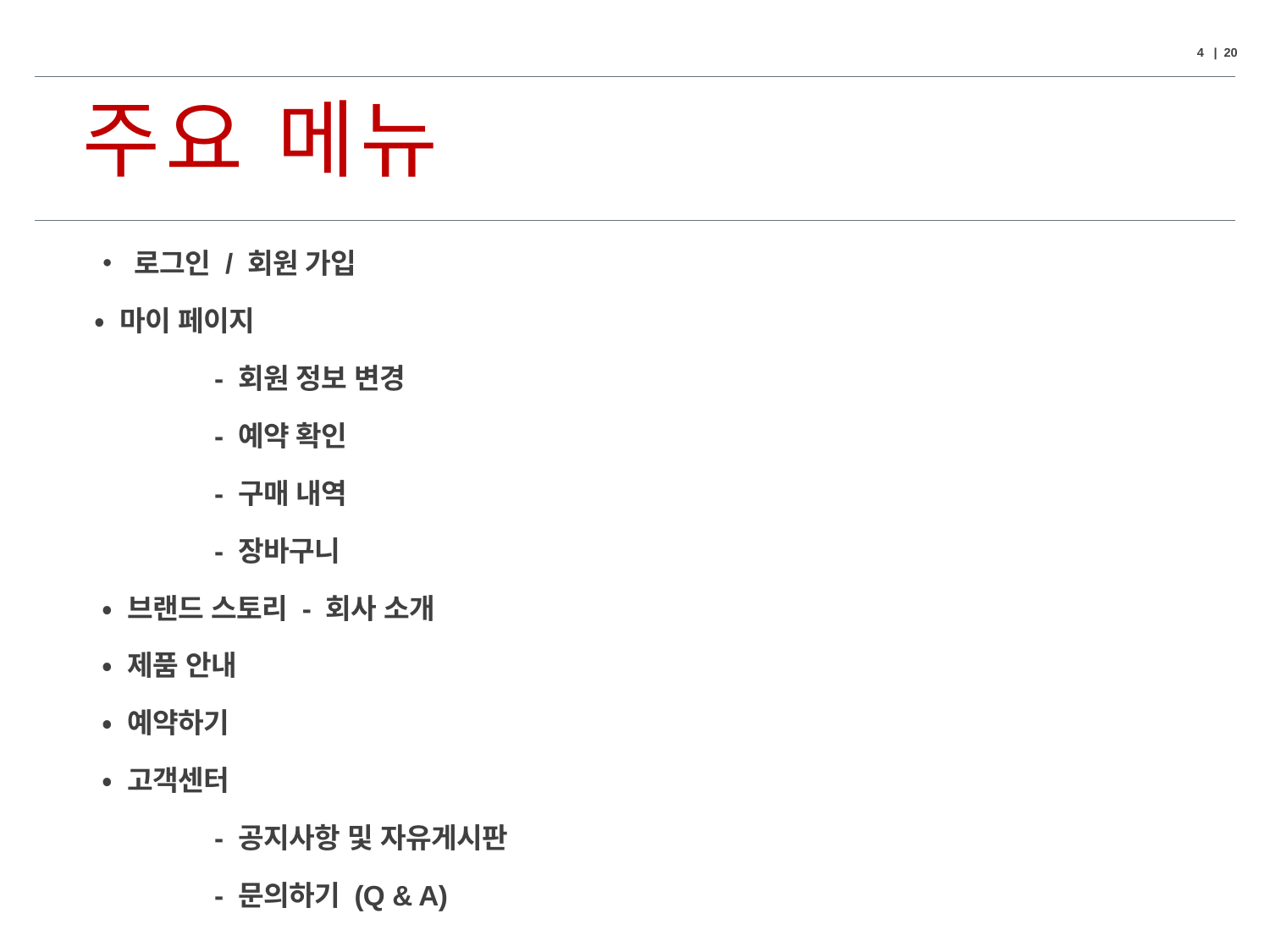

4   |  20
 주요 메뉴
 • 로그인 / 회원 가입
 • 마이 페이지
	- 회원 정보 변경
	- 예약 확인
	- 구매 내역
	- 장바구니
  • 브랜드 스토리 - 회사 소개
  • 제품 안내
  • 예약하기
  • 고객센터
	- 공지사항 및 자유게시판
	- 문의하기 (Q & A)